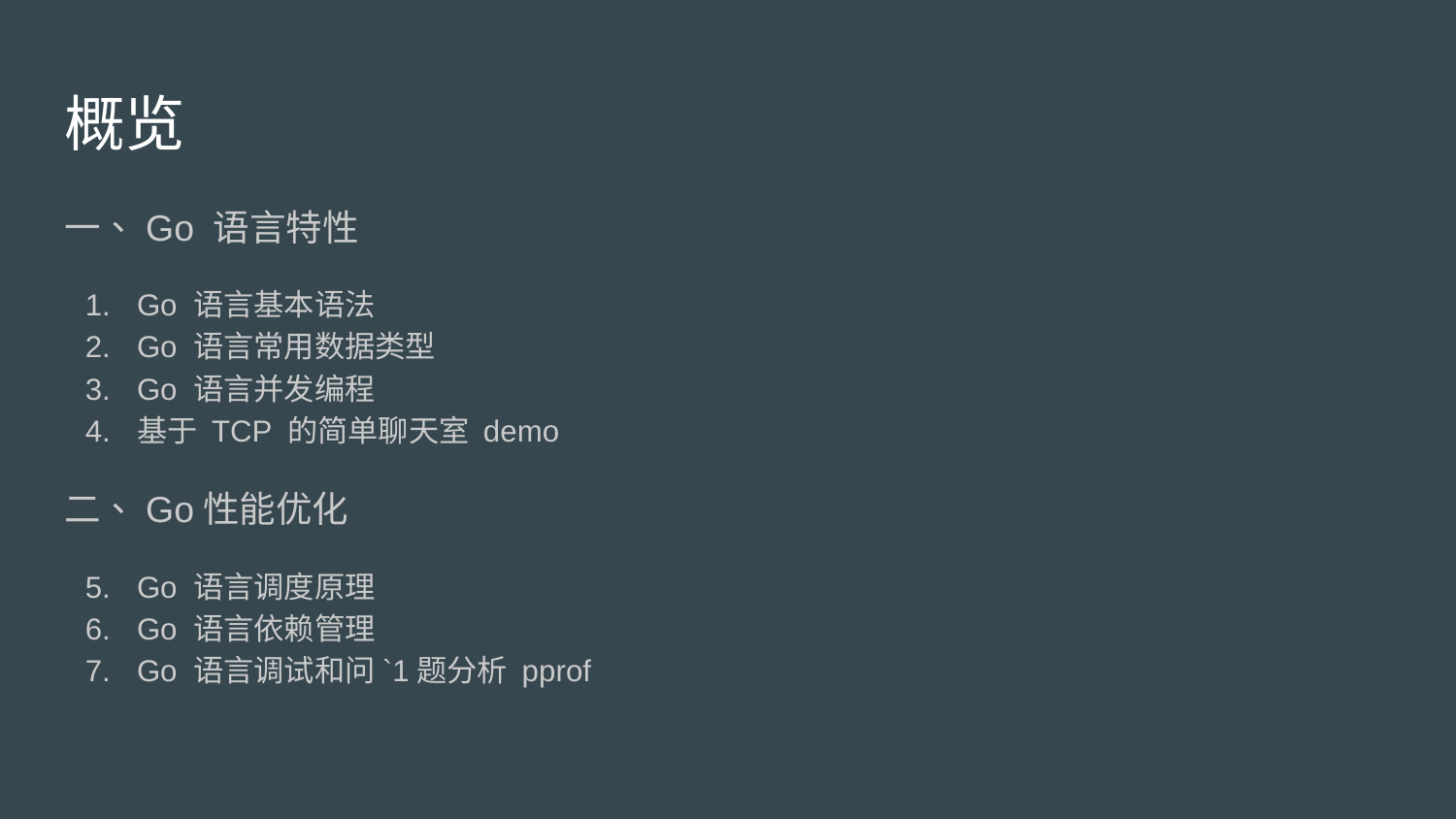

# 概览
一、Go 语言特性
Go 语言基本语法
Go 语言常用数据类型
Go 语言并发编程
基于 TCP 的简单聊天室 demo
二、Go性能优化
Go 语言调度原理
Go 语言依赖管理
Go 语言调试和问`1题分析 pprof